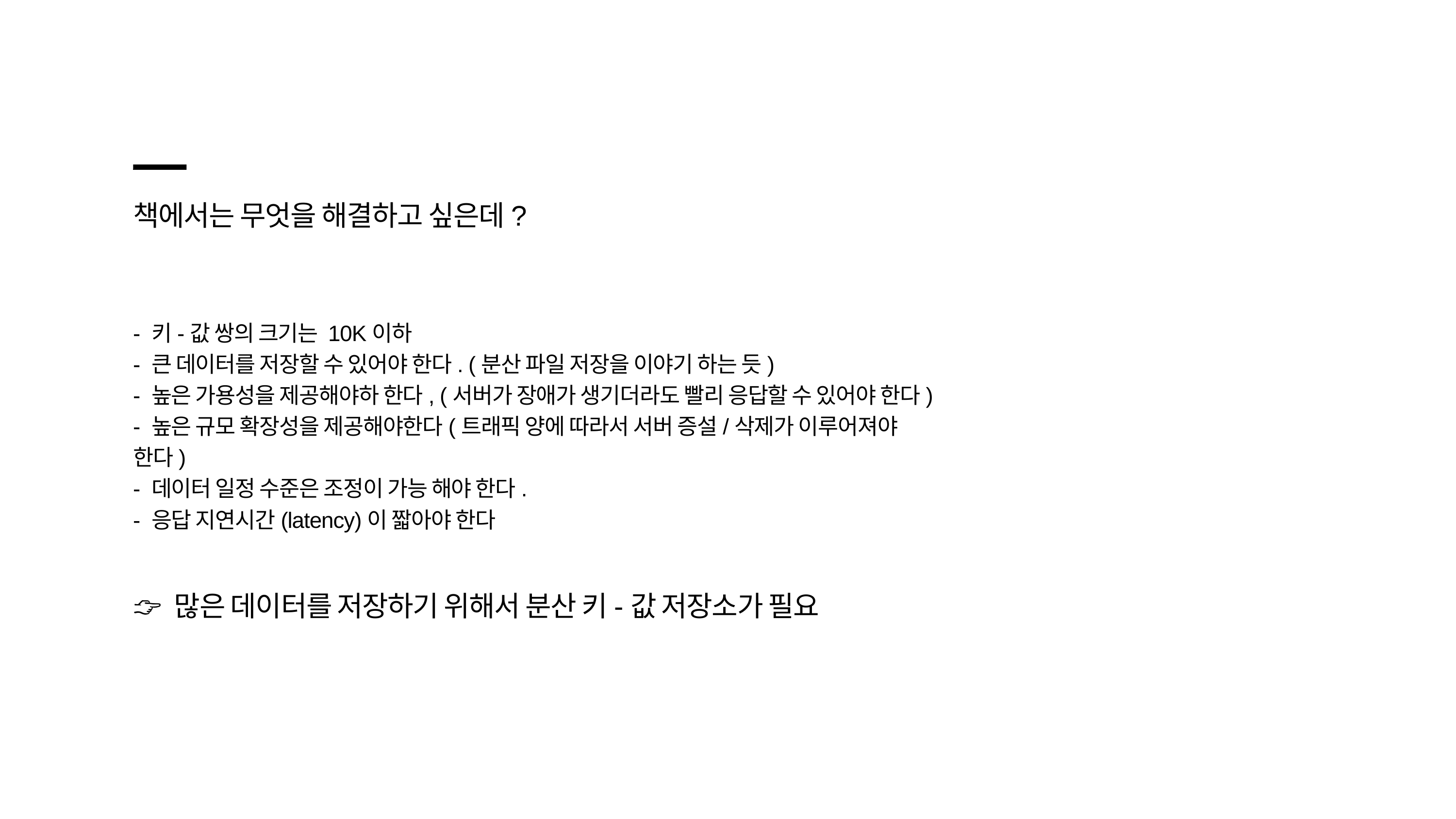

책에서는 무엇을 해결하고 싶은데?
- 키-값 쌍의 크기는 10K이하
- 큰 데이터를 저장할 수 있어야 한다. (분산 파일 저장을 이야기 하는 듯)
- 높은 가용성을 제공해야하 한다, (서버가 장애가 생기더라도 빨리 응답할 수 있어야 한다)
- 높은 규모 확장성을 제공해야한다(트래픽 양에 따라서 서버 증설/삭제가 이루어져야 한다)
- 데이터 일정 수준은 조정이 가능 해야 한다.
- 응답 지연시간(latency)이 짧아야 한다
👉 많은 데이터를 저장하기 위해서 분산 키-값 저장소가 필요